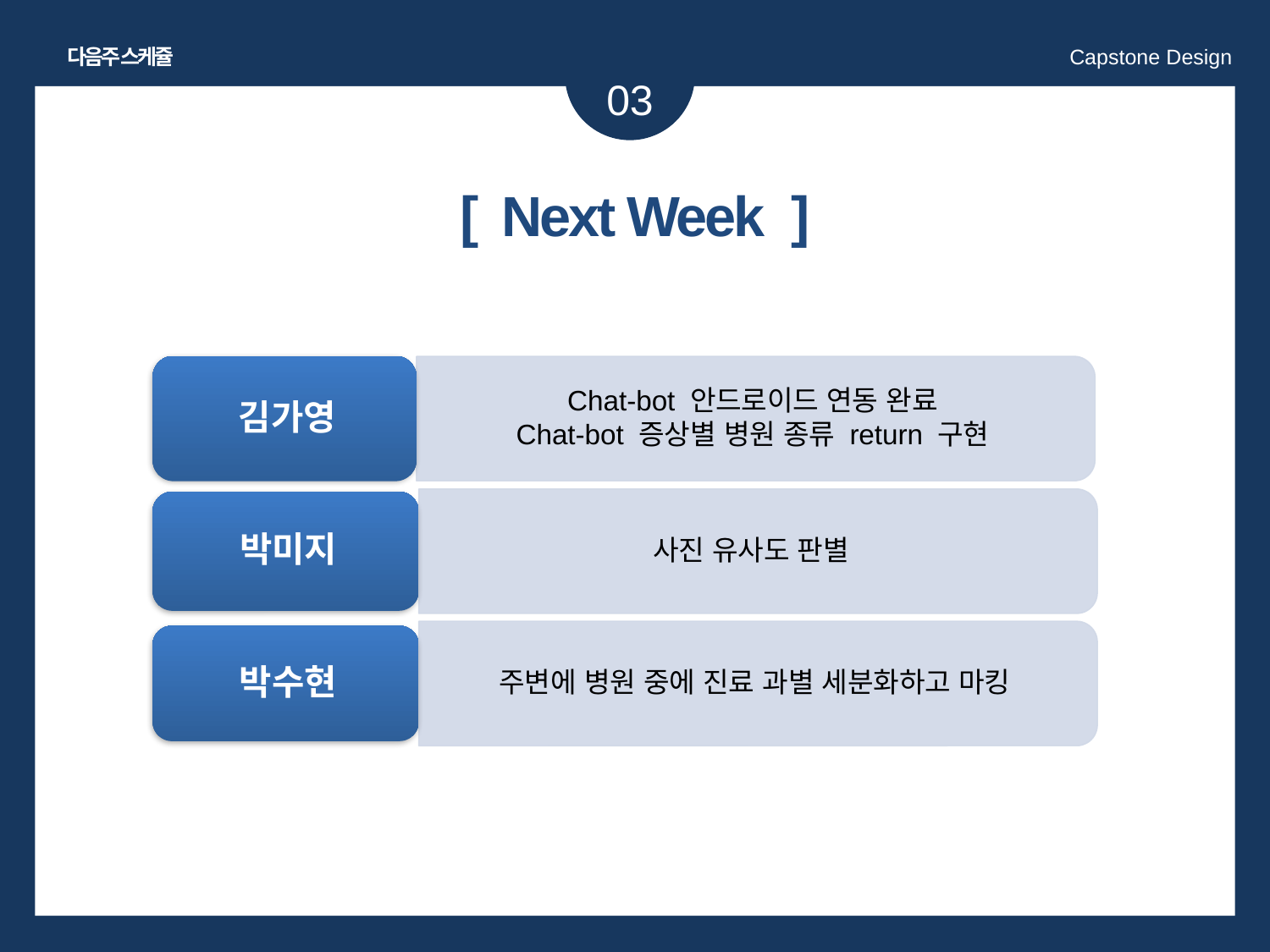

다음주 스케쥴
Capstone Design
03

[  Next Week  ]

Chat-bot 안드로이드 연동 완료
Chat-bot 증상별 병원 종류 return 구현
김가영
사진 유사도 판별
박미지
주변에 병원 중에 진료 과별 세분화하고 마킹
박수현